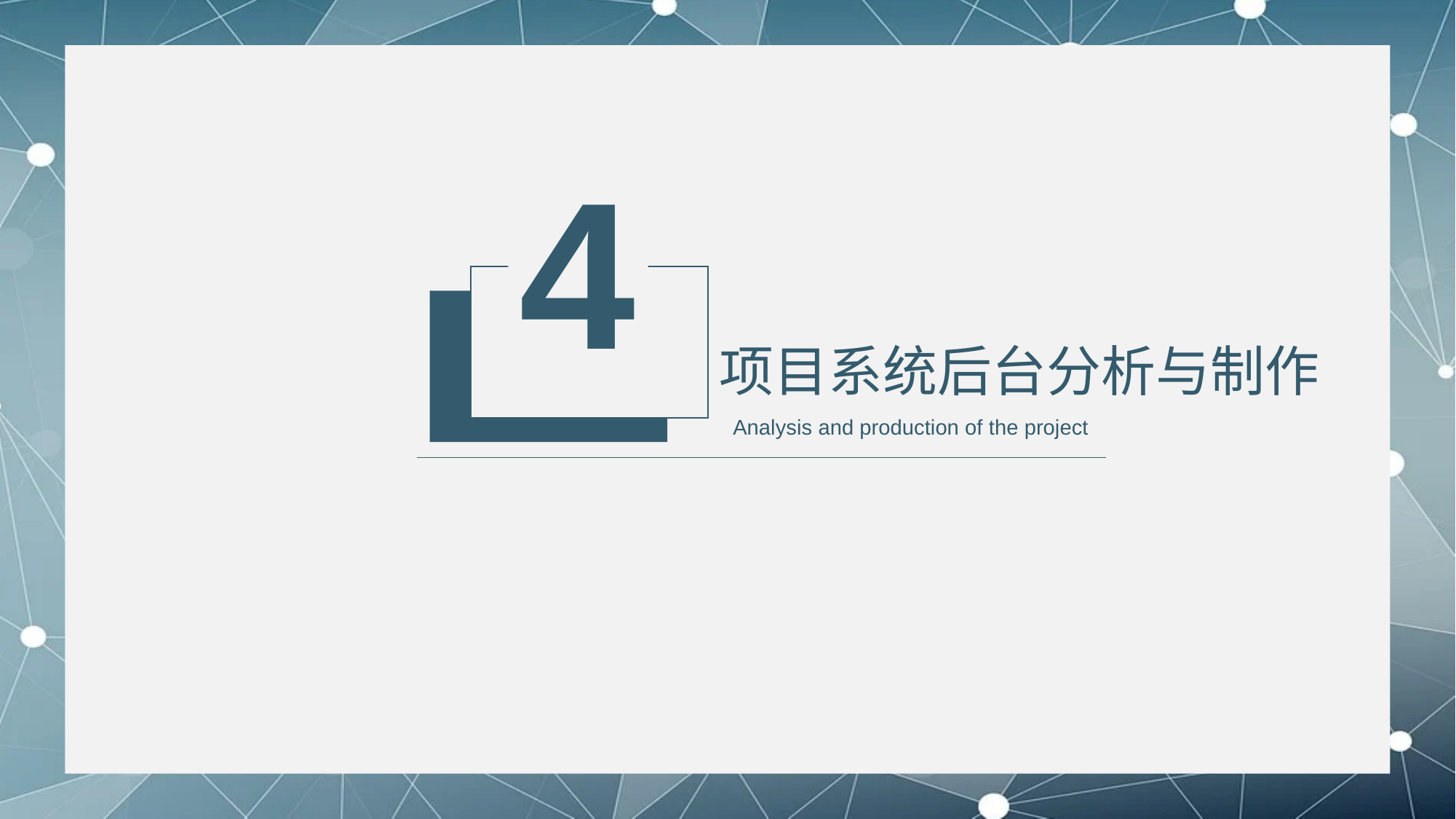

4

项目系统后台分析与制作
Analysis and production of the project